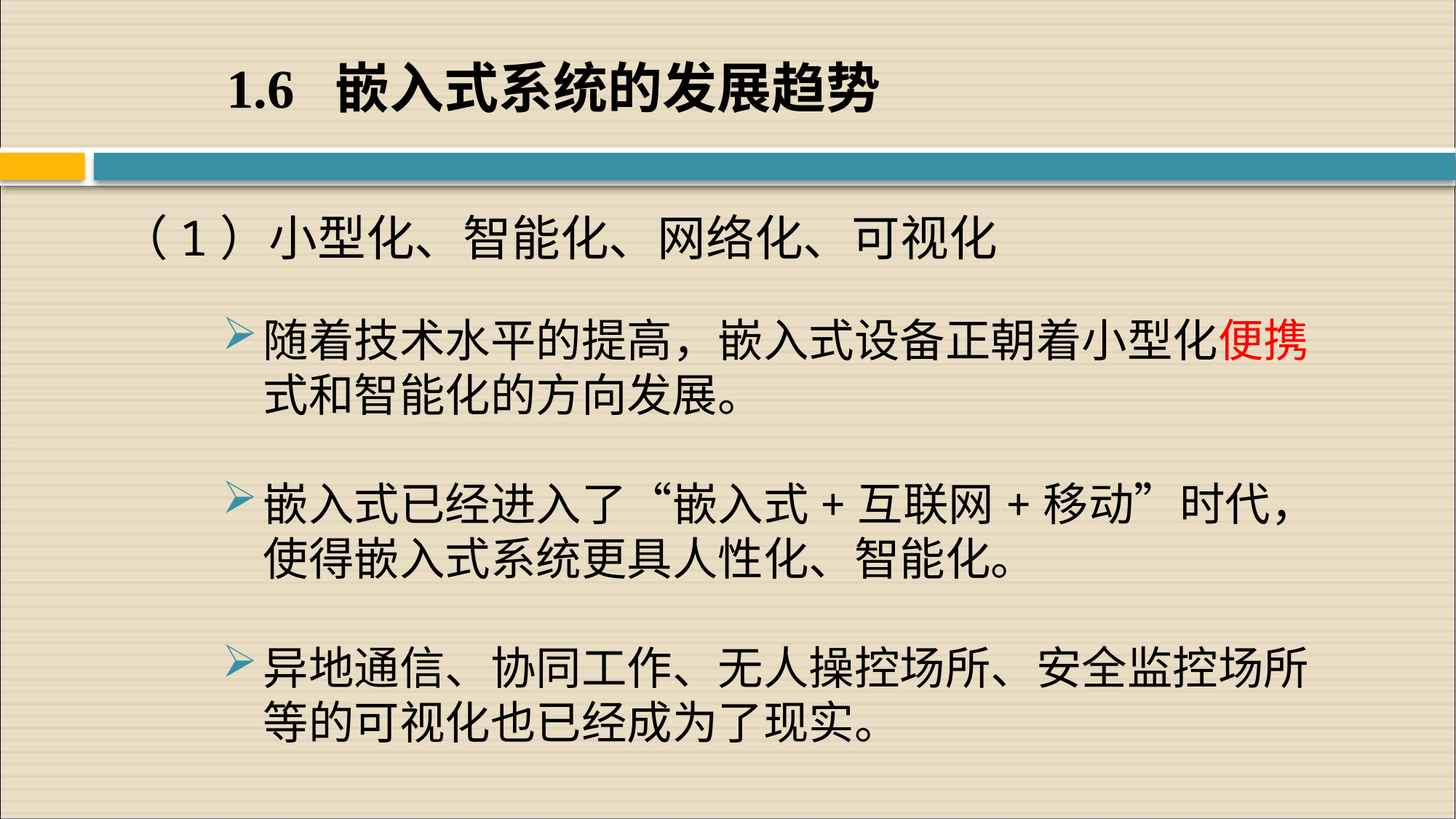

# 1.6  嵌入式系统的发展趋势
（1）小型化、智能化、网络化、可视化
随着技术水平的提高，嵌入式设备正朝着小型化便携式和智能化的方向发展。

嵌入式已经进入了“嵌入式+互联网+移动”时代，使得嵌入式系统更具人性化、智能化。

异地通信、协同工作、无人操控场所、安全监控场所等的可视化也已经成为了现实。